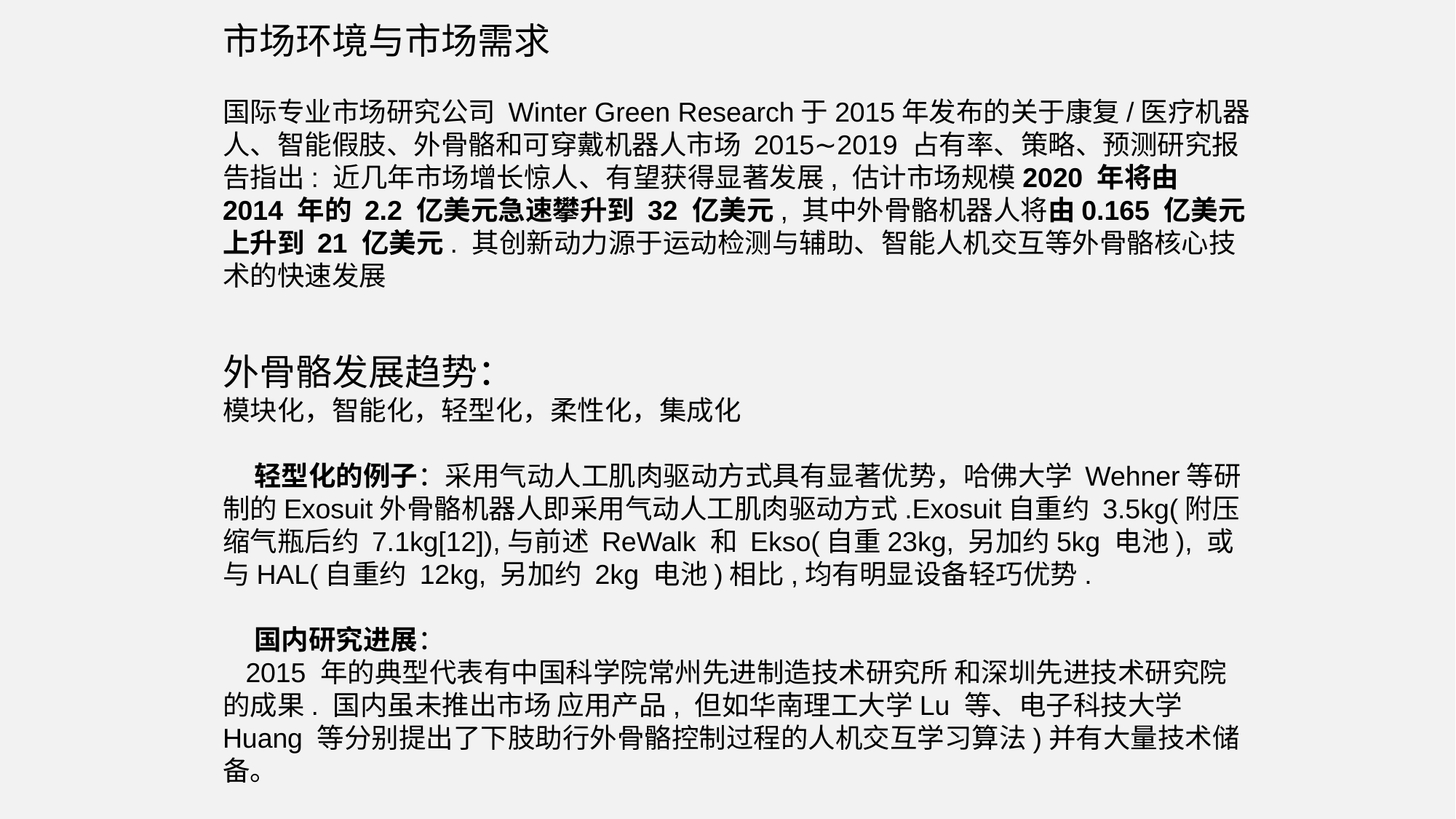

市场环境与市场需求

国际专业市场研究公司 Winter Green Research于2015年发布的关于康复/医疗机器人、智能假肢、外骨骼和可穿戴机器人市场 2015∼2019 占有率、策略、预测研究报告指出: 近几年市场增长惊人、有望获得显著发展, 估计市场规模2020 年将由 2014 年的 2.2 亿美元急速攀升到 32 亿美元, 其中外骨骼机器人将由0.165 亿美元上升到 21 亿美元. 其创新动力源于运动检测与辅助、智能人机交互等外骨骼核心技术的快速发展

外骨骼发展趋势：
模块化，智能化，轻型化，柔性化，集成化

    轻型化的例子：采用气动人工肌肉驱动方式具有显著优势，哈佛大学 Wehner等研制的Exosuit外骨骼机器人即采用气动人工肌肉驱动方式.Exosuit自重约 3.5kg(附压缩气瓶后约 7.1kg[12]),与前述 ReWalk 和 Ekso(自重23kg, 另加约5kg 电池), 或与HAL(自重约 12kg, 另加约 2kg 电池)相比,均有明显设备轻巧优势.

    国内研究进展：
   2015 年的典型代表有中国科学院常州先进制造技术研究所 和深圳先进技术研究院 的成果. 国内虽未推出市场 应用产品, 但如华南理工大学Lu 等、电子科技大学Huang 等分别提出了下肢助行外骨骼控制过程的人机交互学习算法)并有大量技术储备。

明东等, 基于人机信息交互的助行外骨骼机器人技术进展. 自动化学报, 2017(07): 第1089-1100页.